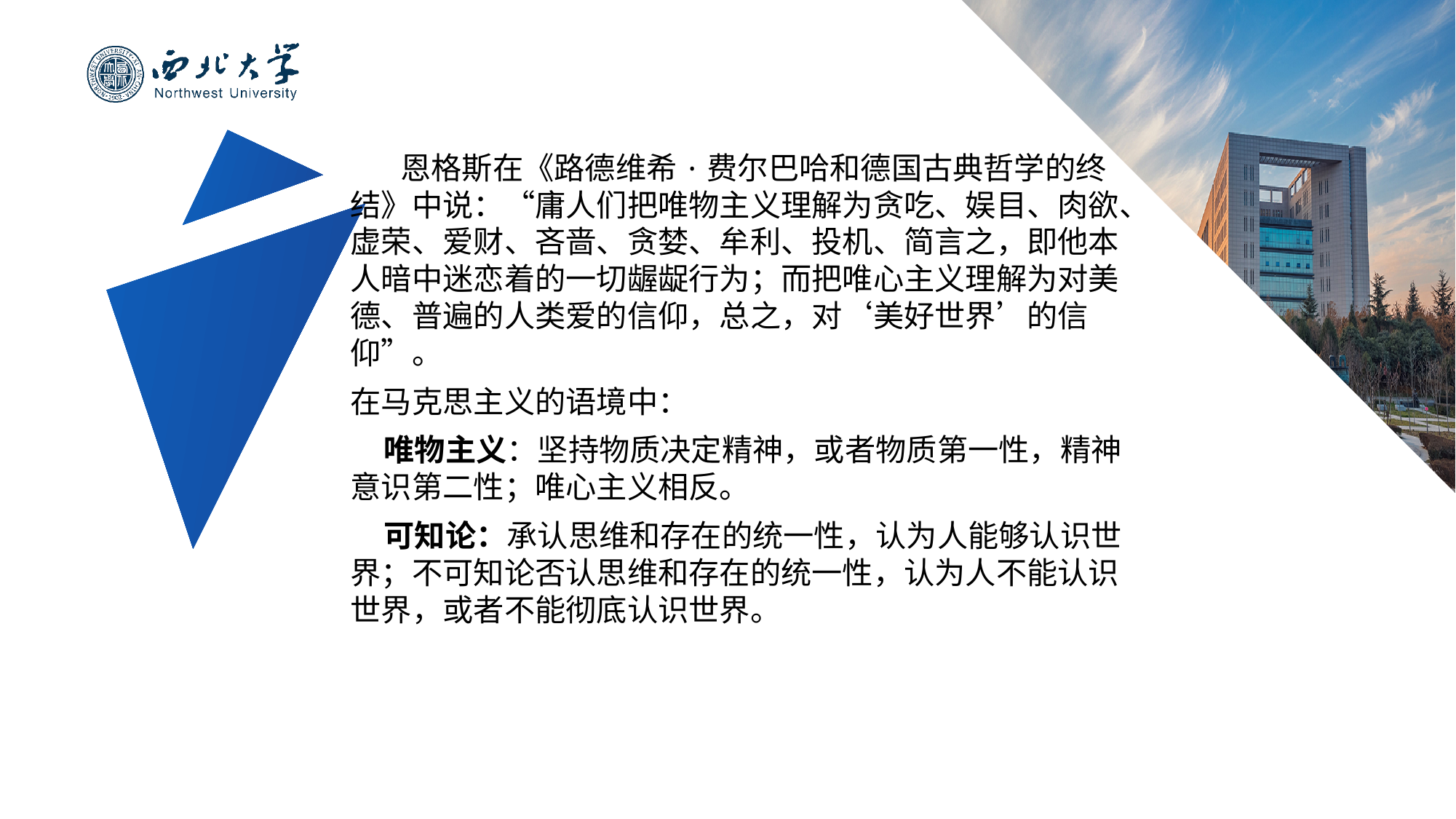

恩格斯在《路德维希·费尔巴哈和德国古典哲学的终结》中说：“庸人们把唯物主义理解为贪吃、娱目、肉欲、虚荣、爱财、吝啬、贪婪、牟利、投机、简言之，即他本人暗中迷恋着的一切龌龊行为；而把唯心主义理解为对美德、普遍的人类爱的信仰，总之，对‘美好世界’的信仰”。
在马克思主义的语境中：
    唯物主义：坚持物质决定精神，或者物质第一性，精神意识第二性；唯心主义相反。
    可知论：承认思维和存在的统一性，认为人能够认识世界；不可知论否认思维和存在的统一性，认为人不能认识世界，或者不能彻底认识世界。